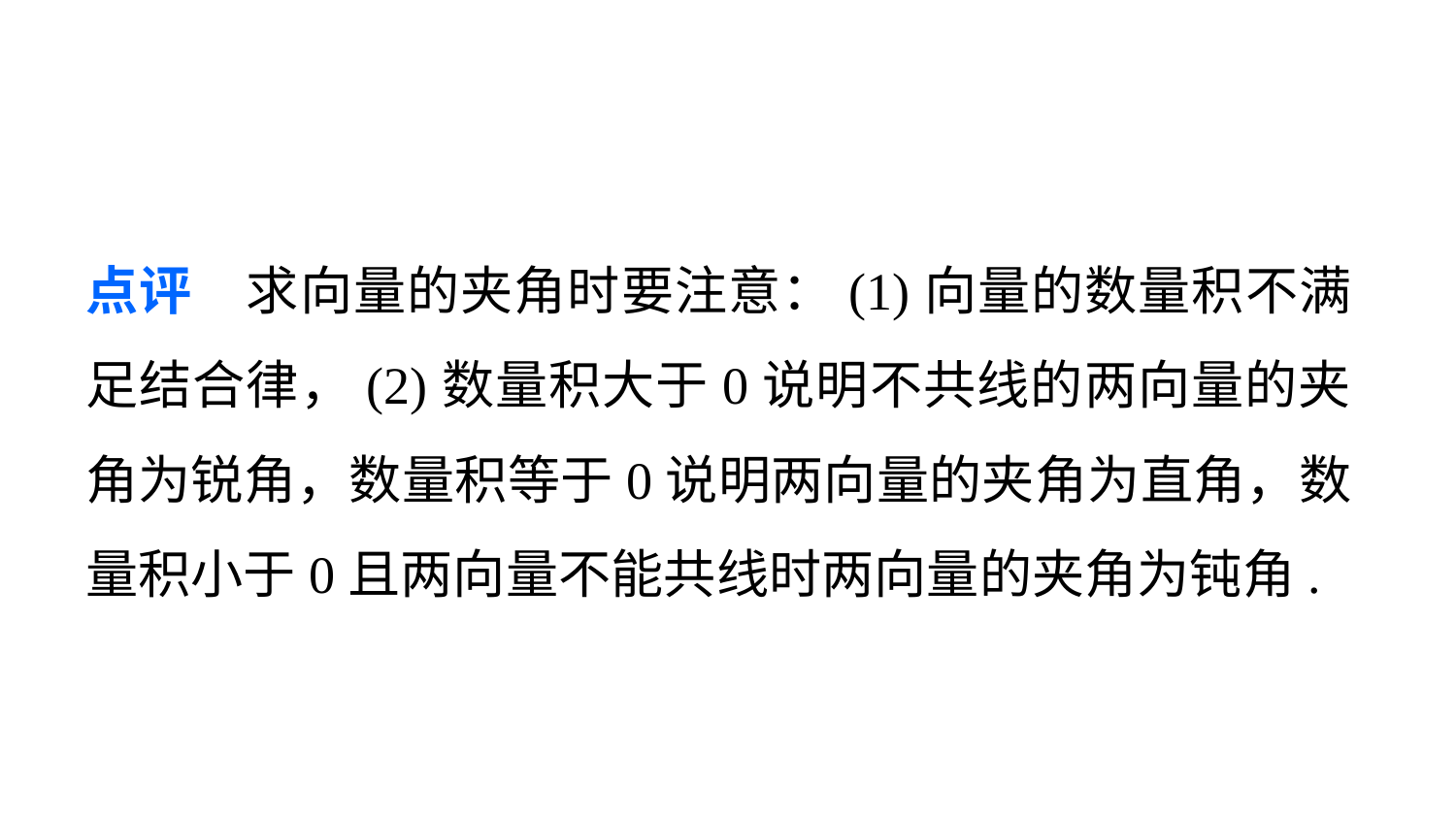

点评　求向量的夹角时要注意：(1)向量的数量积不满足结合律，(2)数量积大于0说明不共线的两向量的夹角为锐角，数量积等于0说明两向量的夹角为直角，数量积小于0且两向量不能共线时两向量的夹角为钝角.